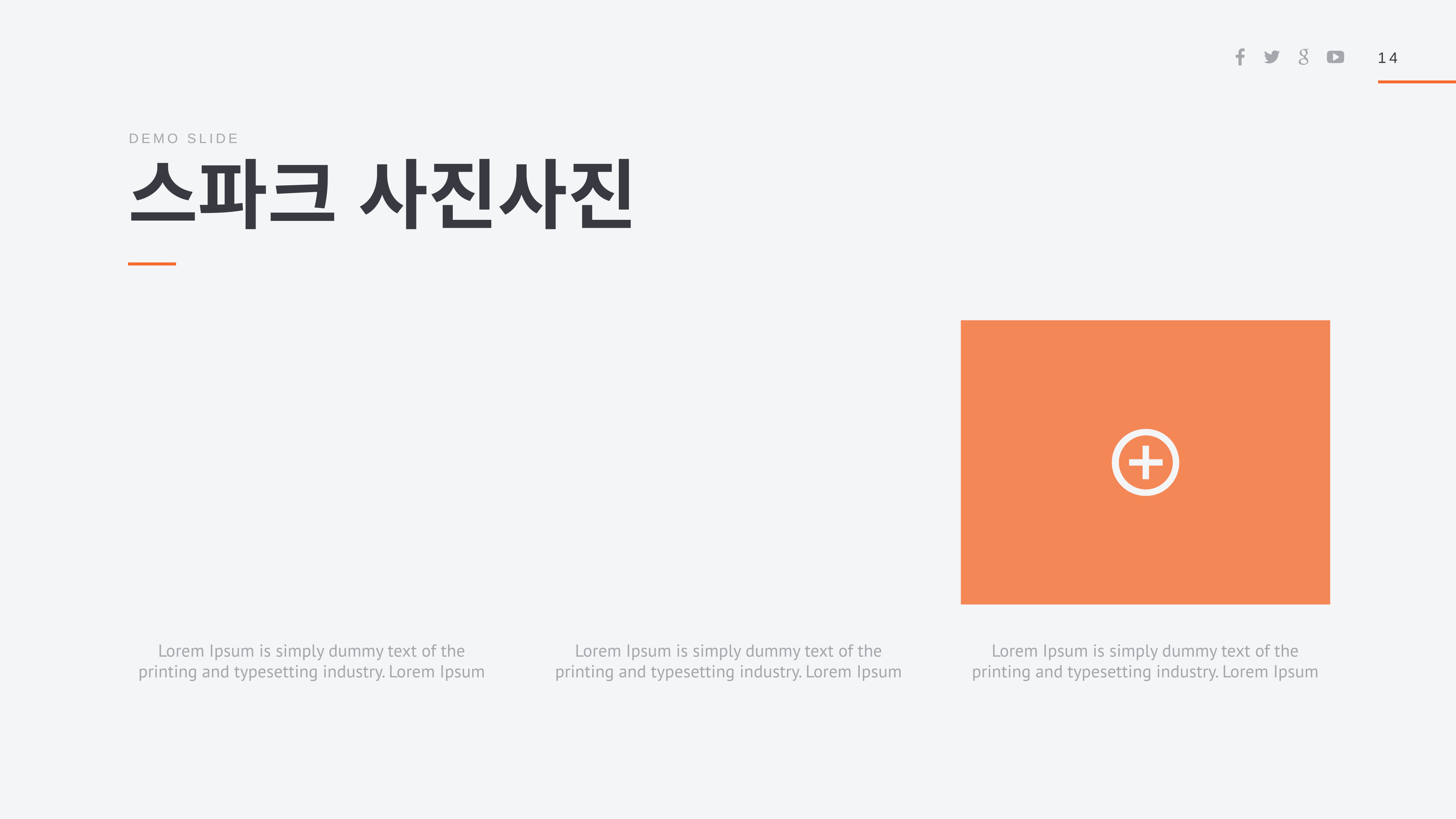

14
demo slide
스파크 사진사진

Lorem Ipsum is simply dummy text of the printing and typesetting industry. Lorem Ipsum
Lorem Ipsum is simply dummy text of the printing and typesetting industry. Lorem Ipsum
Lorem Ipsum is simply dummy text of the printing and typesetting industry. Lorem Ipsum